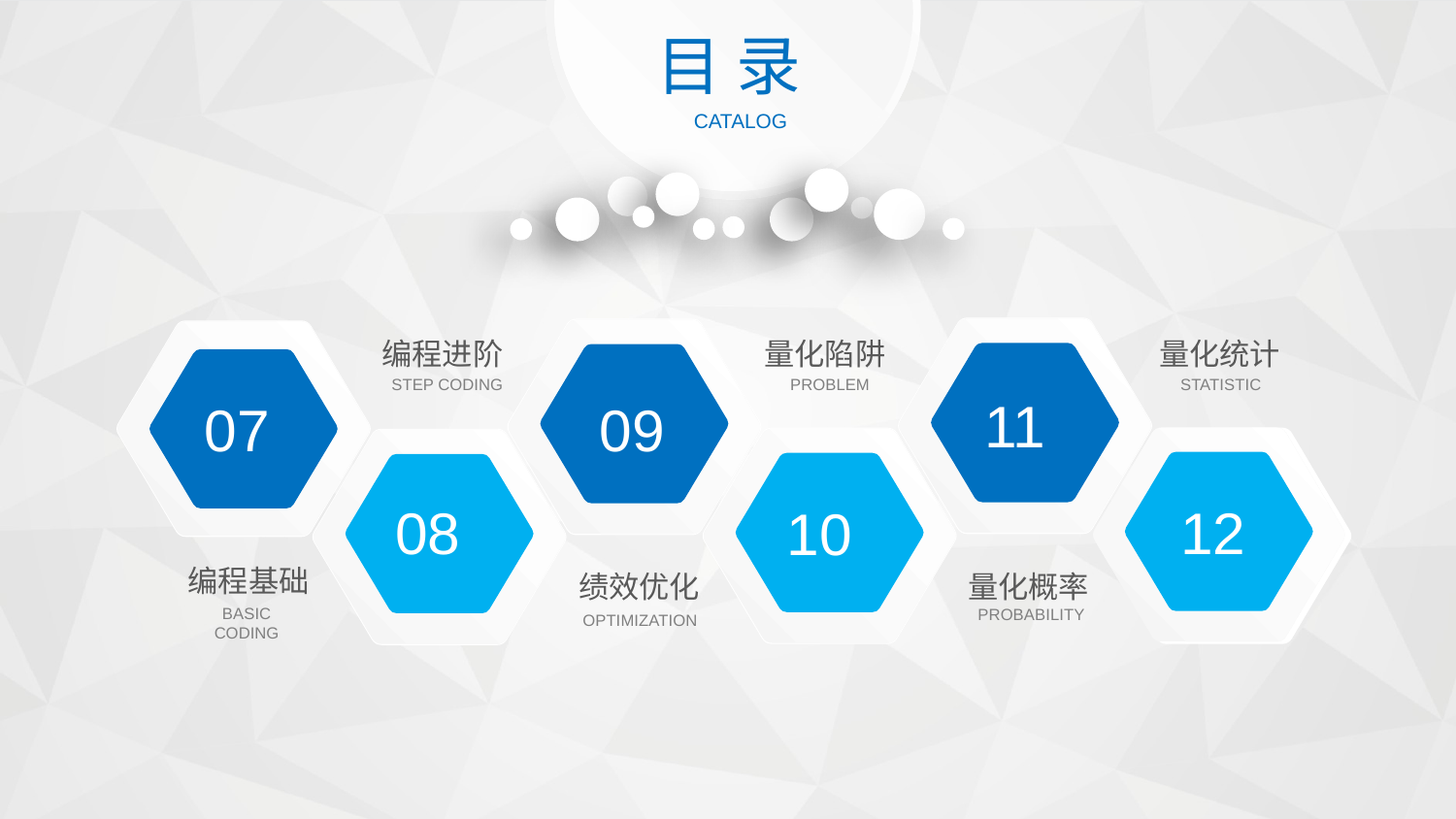

目 录
CATALOG

11

09

07
编程进阶
STEP CODING
量化陷阱
PROBLEM
量化统计
STATISTIC

12

10

08
编程基础
BASIC CODING
量化概率
PROBABILITY
绩效优化
OPTIMIZATION
延迟符